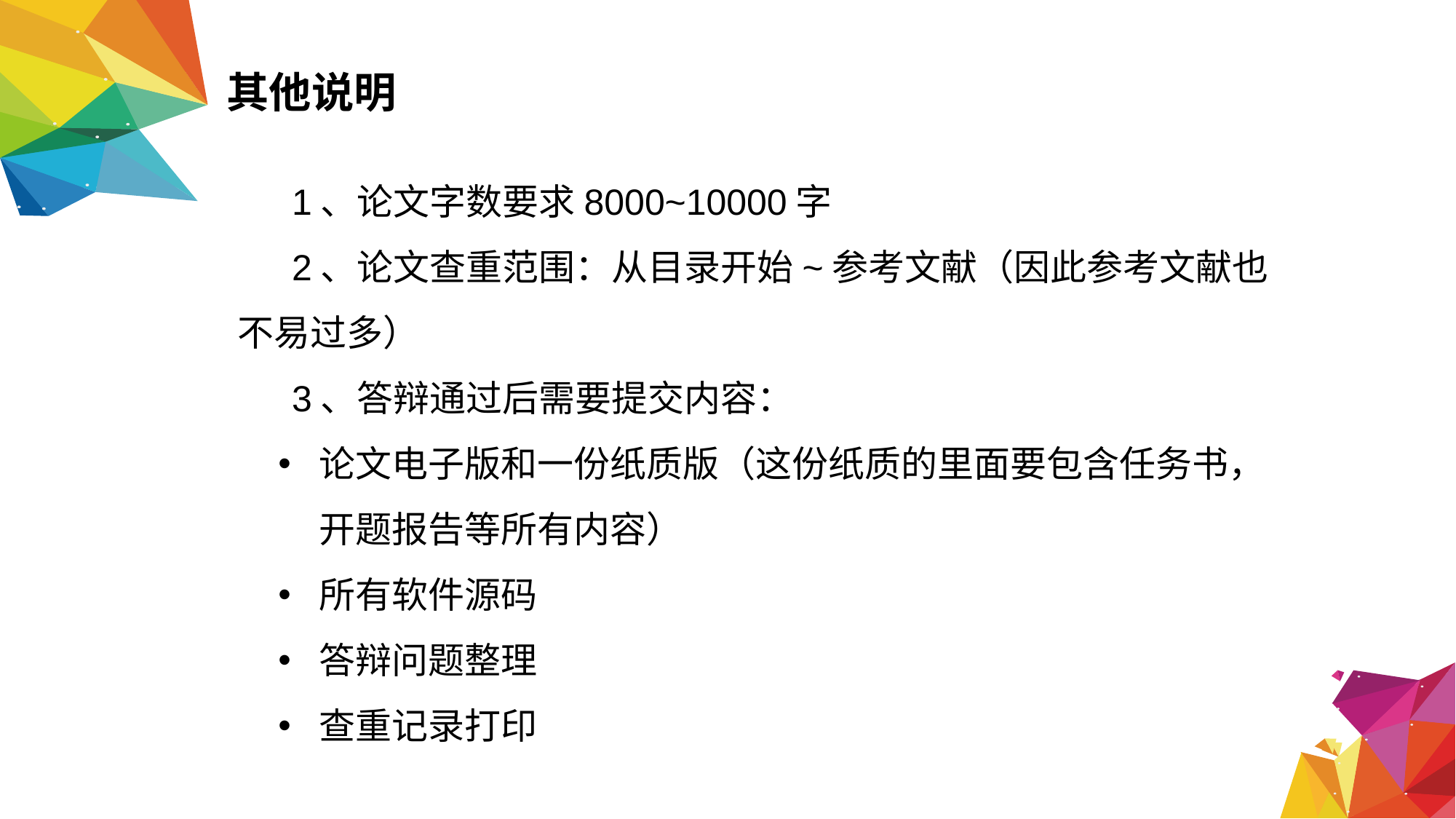

其他说明
1、论文字数要求8000~10000字
2、论文查重范围：从目录开始~参考文献（因此参考文献也不易过多）
3、答辩通过后需要提交内容：
论文电子版和一份纸质版（这份纸质的里面要包含任务书，开题报告等所有内容）
所有软件源码
答辩问题整理
查重记录打印